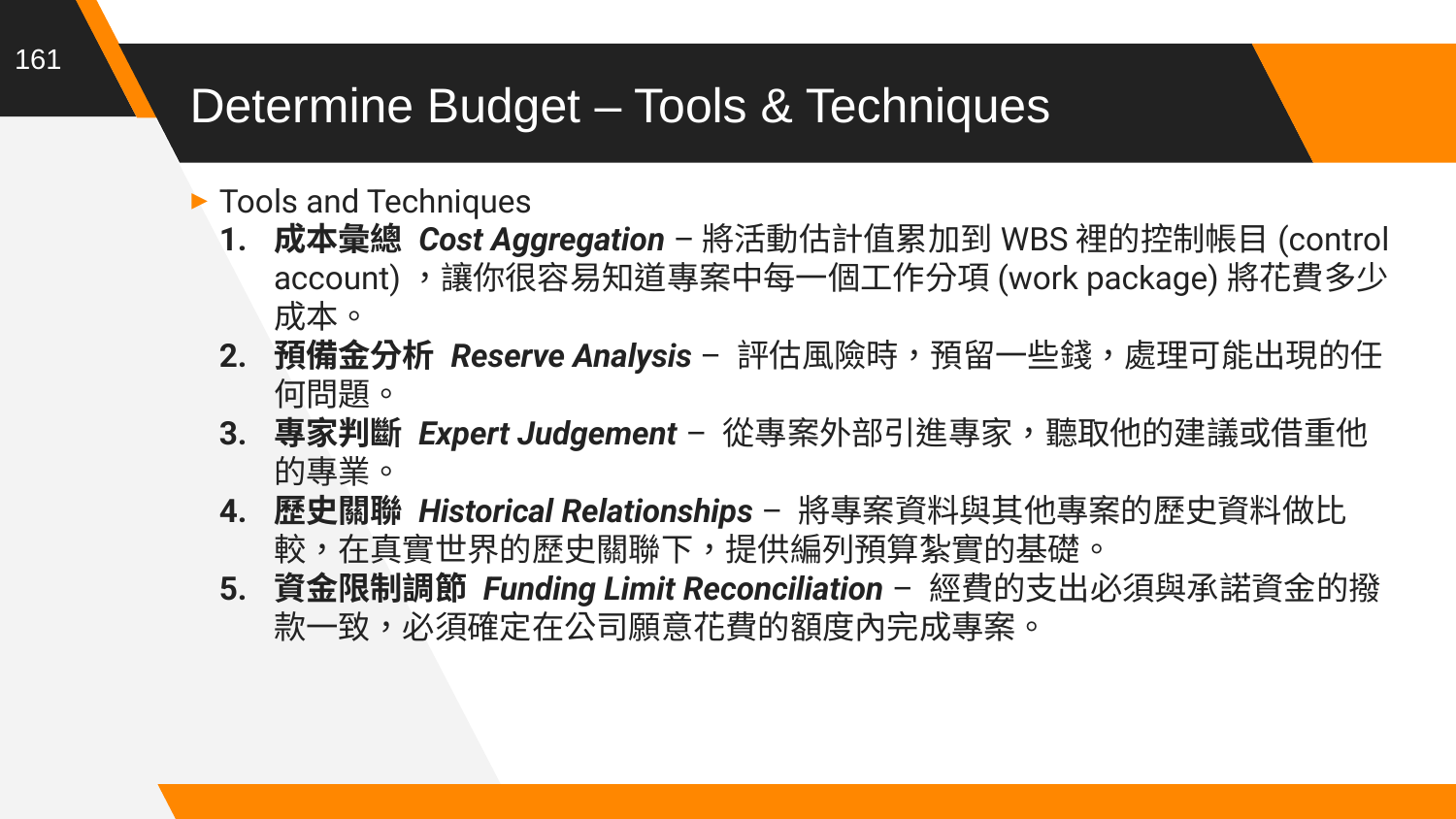

161
# Determine Budget – Tools & Techniques
Tools and Techniques
成本彙總 Cost Aggregation –將活動估計值累加到WBS裡的控制帳目(control account)，讓你很容易知道專案中每一個工作分項(work package)將花費多少成本。
預備金分析 Reserve Analysis – 評估風險時，預留一些錢，處理可能出現的任何問題。
專家判斷 Expert Judgement – 從專案外部引進專家，聽取他的建議或借重他的專業。
歷史關聯 Historical Relationships – 將專案資料與其他專案的歷史資料做比較，在真實世界的歷史關聯下，提供編列預算紮實的基礎。
資金限制調節 Funding Limit Reconciliation – 經費的支出必須與承諾資金的撥款一致，必須確定在公司願意花費的額度內完成專案。